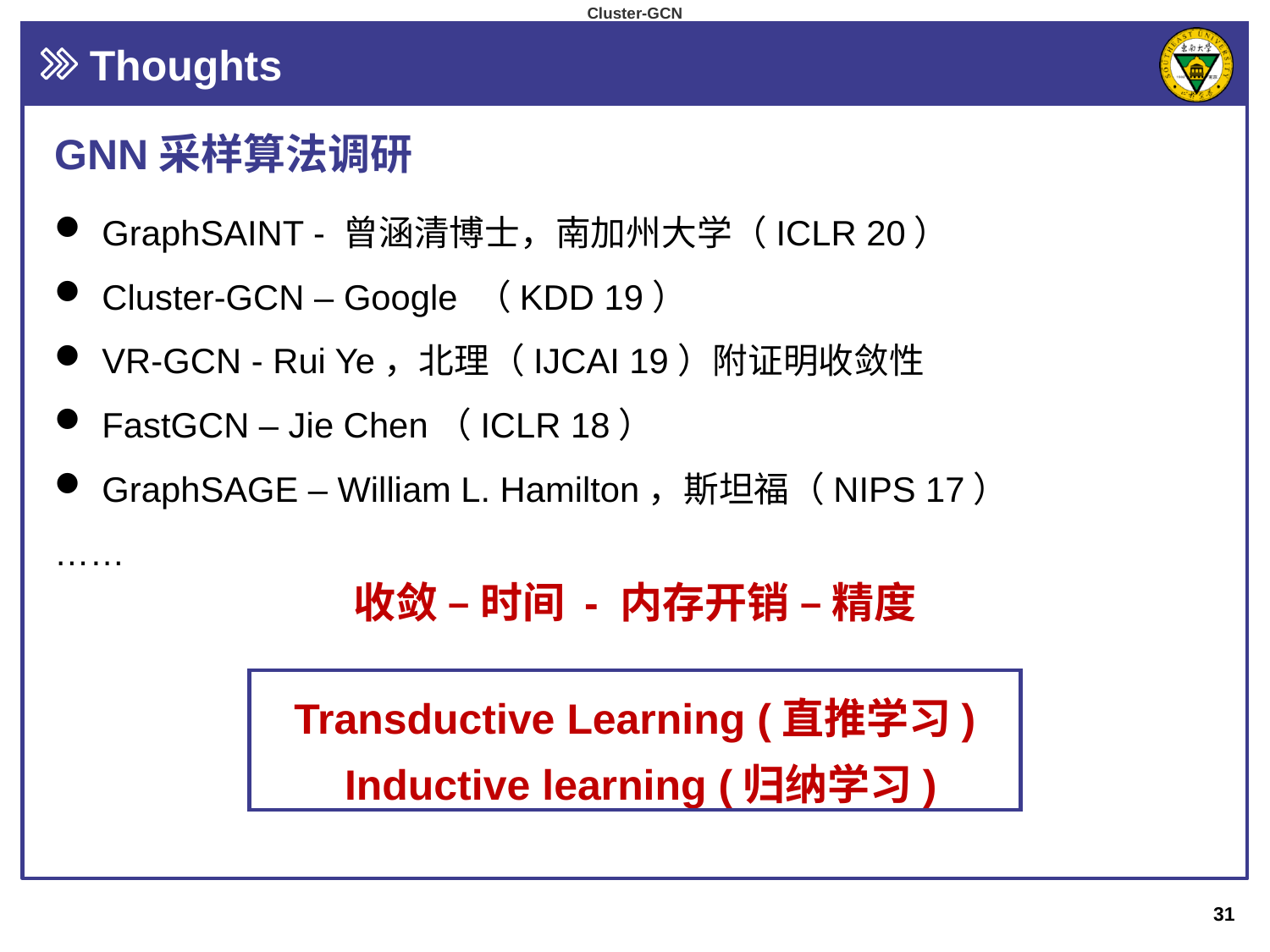

Cluster-GCN

Thoughts

GNN采样算法调研
GraphSAINT - 曾涵清博士，南加州大学（ICLR 20）
Cluster-GCN – Google （KDD 19）
VR-GCN - Rui Ye，北理（IJCAI 19）附证明收敛性
FastGCN – Jie Chen（ICLR 18）
GraphSAGE – William L. Hamilton，斯坦福（NIPS 17）
……
收敛 – 时间 - 内存开销 – 精度
Transductive Learning (直推学习)
 Inductive learning (归纳学习)

31